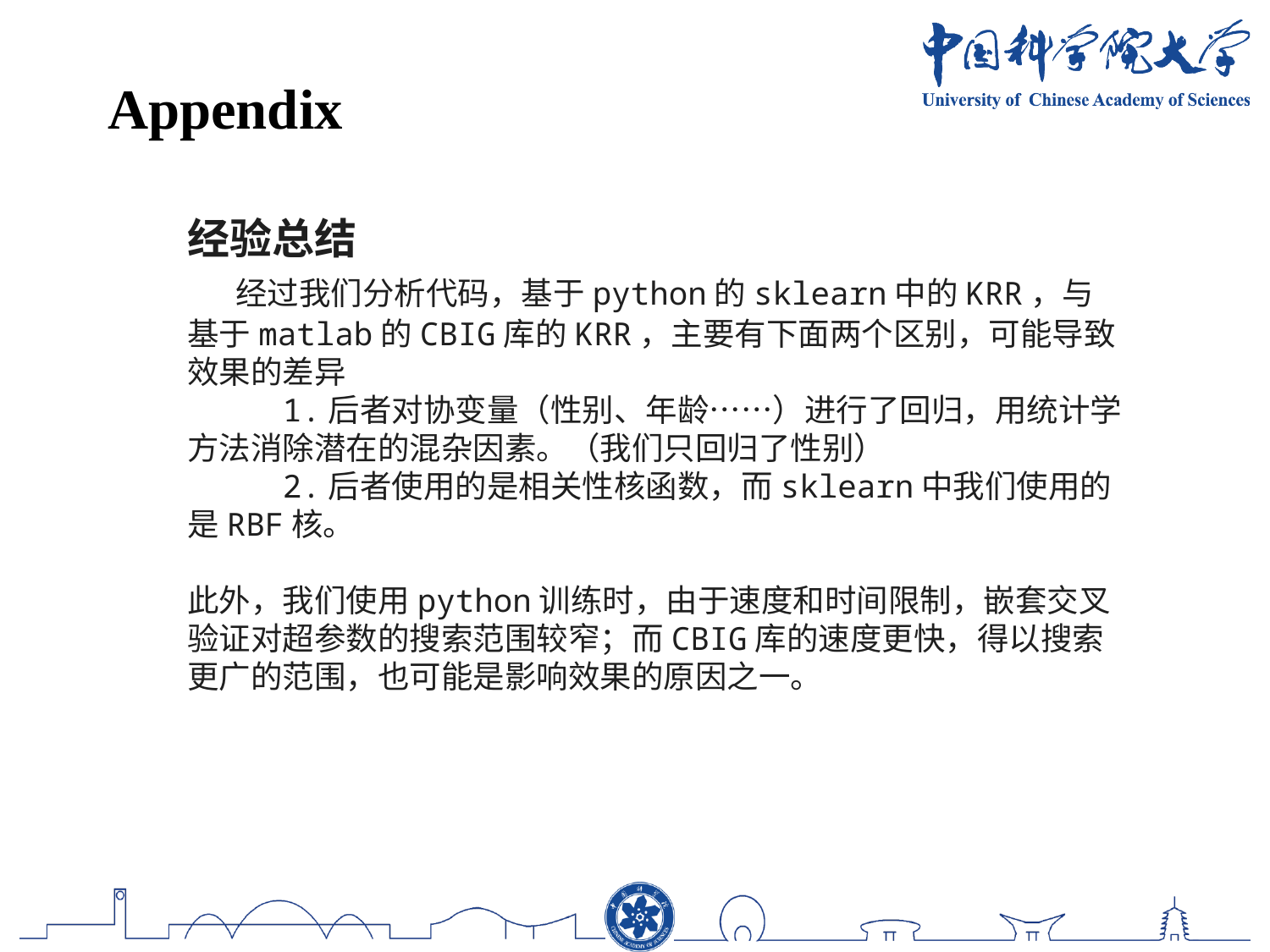

Appendix
经验总结
    经过我们分析代码，基于python的sklearn中的KRR，与基于matlab的CBIG库的KRR，主要有下面两个区别，可能导致效果的差异
     1.后者对协变量（性别、年龄……）进行了回归，用统计学方法消除潜在的混杂因素。（我们只回归了性别）
     2.后者使用的是相关性核函数，而sklearn中我们使用的是RBF核。

此外，我们使用python训练时，由于速度和时间限制，嵌套交叉验证对超参数的搜索范围较窄；而CBIG库的速度更快，得以搜索更广的范围，也可能是影响效果的原因之一。